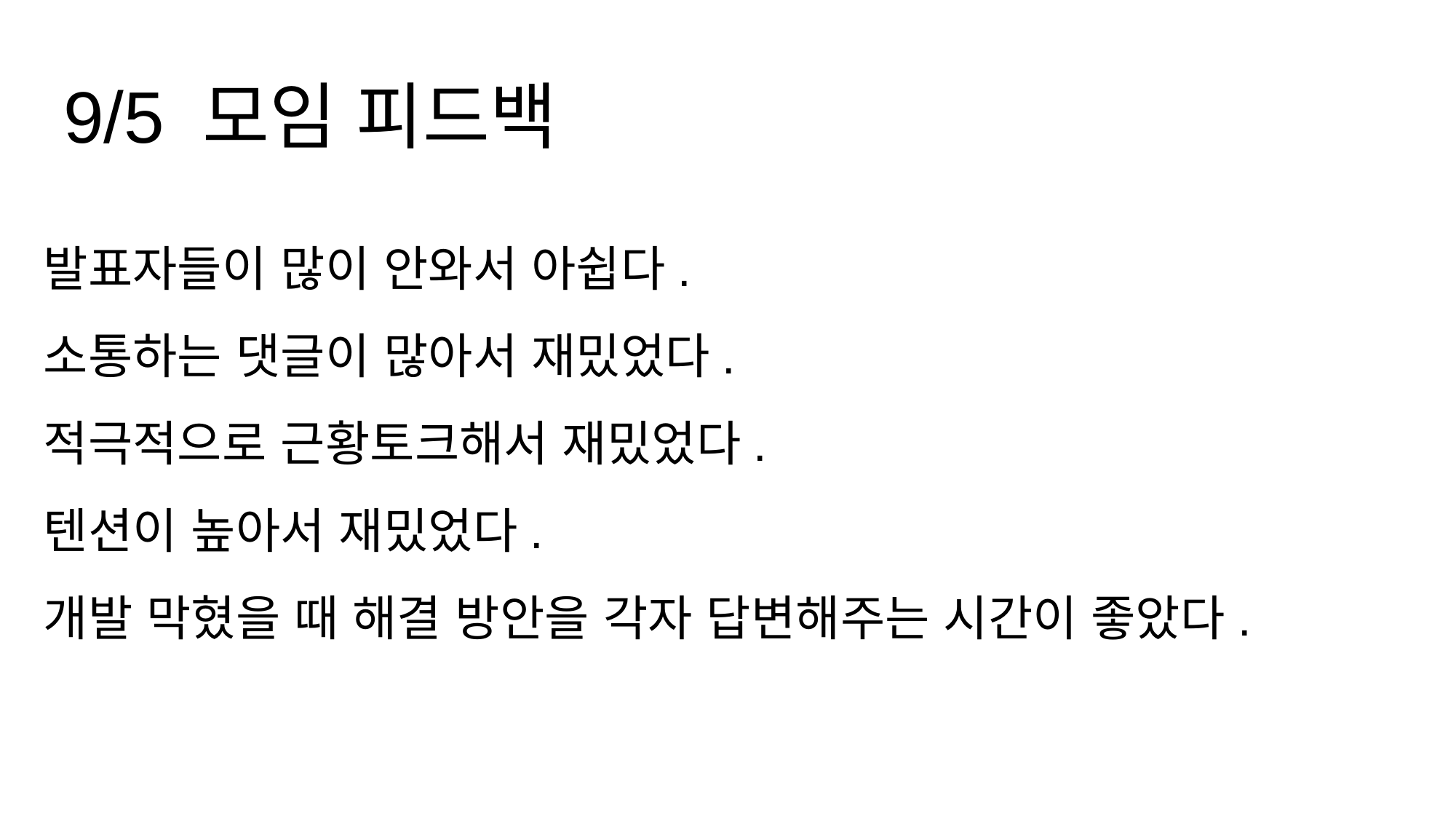

9/5 모임 피드백
발표자들이 많이 안와서 아쉽다.
소통하는 댓글이 많아서 재밌었다.
적극적으로 근황토크해서 재밌었다.
텐션이 높아서 재밌었다.
개발 막혔을 때 해결 방안을 각자 답변해주는 시간이 좋았다.